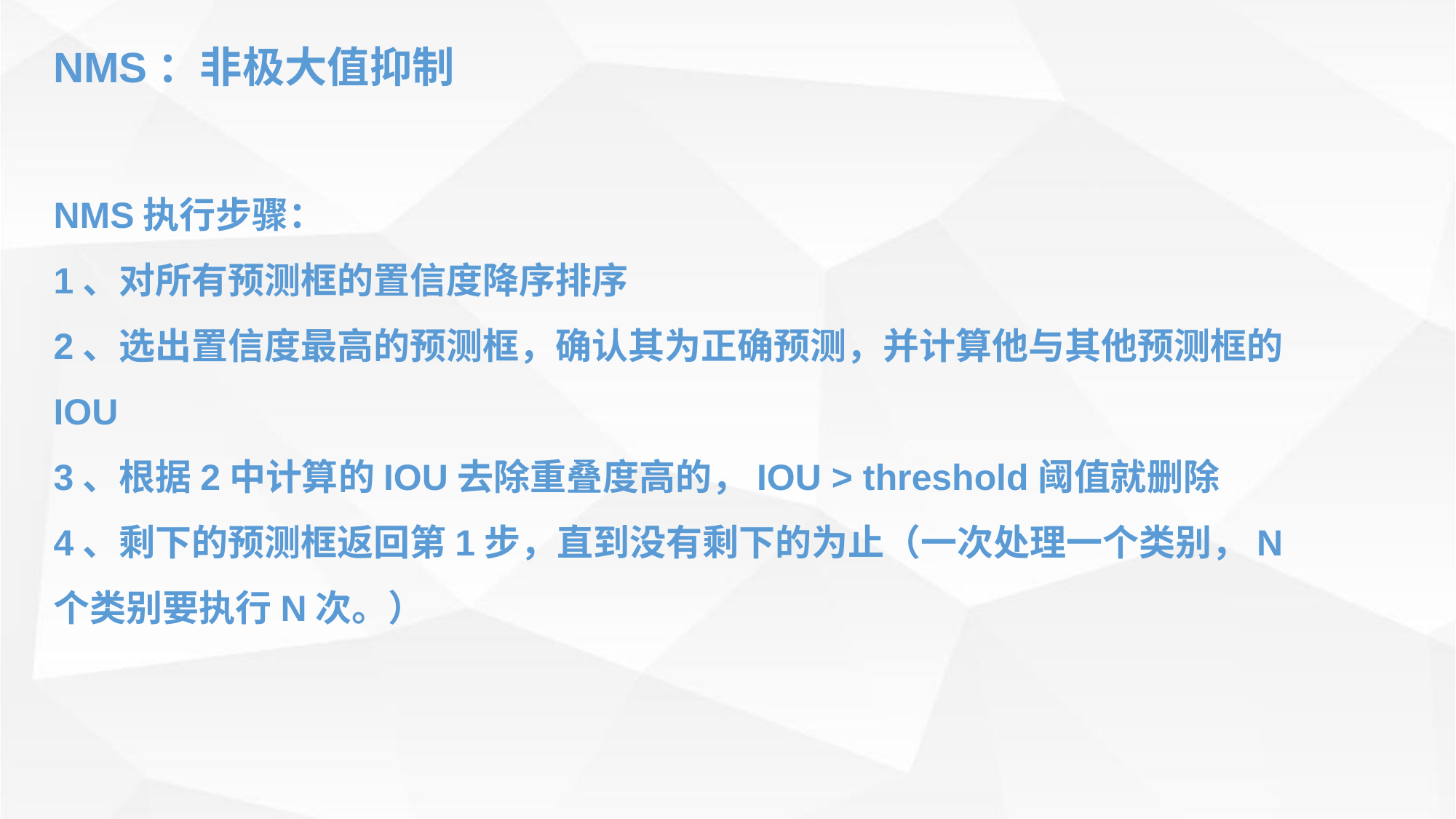

NMS：非极大值抑制
NMS执行步骤：
1、对所有预测框的置信度降序排序
2、选出置信度最高的预测框，确认其为正确预测，并计算他与其他预测框的IOU
3、根据2中计算的IOU去除重叠度高的，IOU > threshold阈值就删除
4、剩下的预测框返回第1步，直到没有剩下的为止（一次处理一个类别，N个类别要执行N次。）